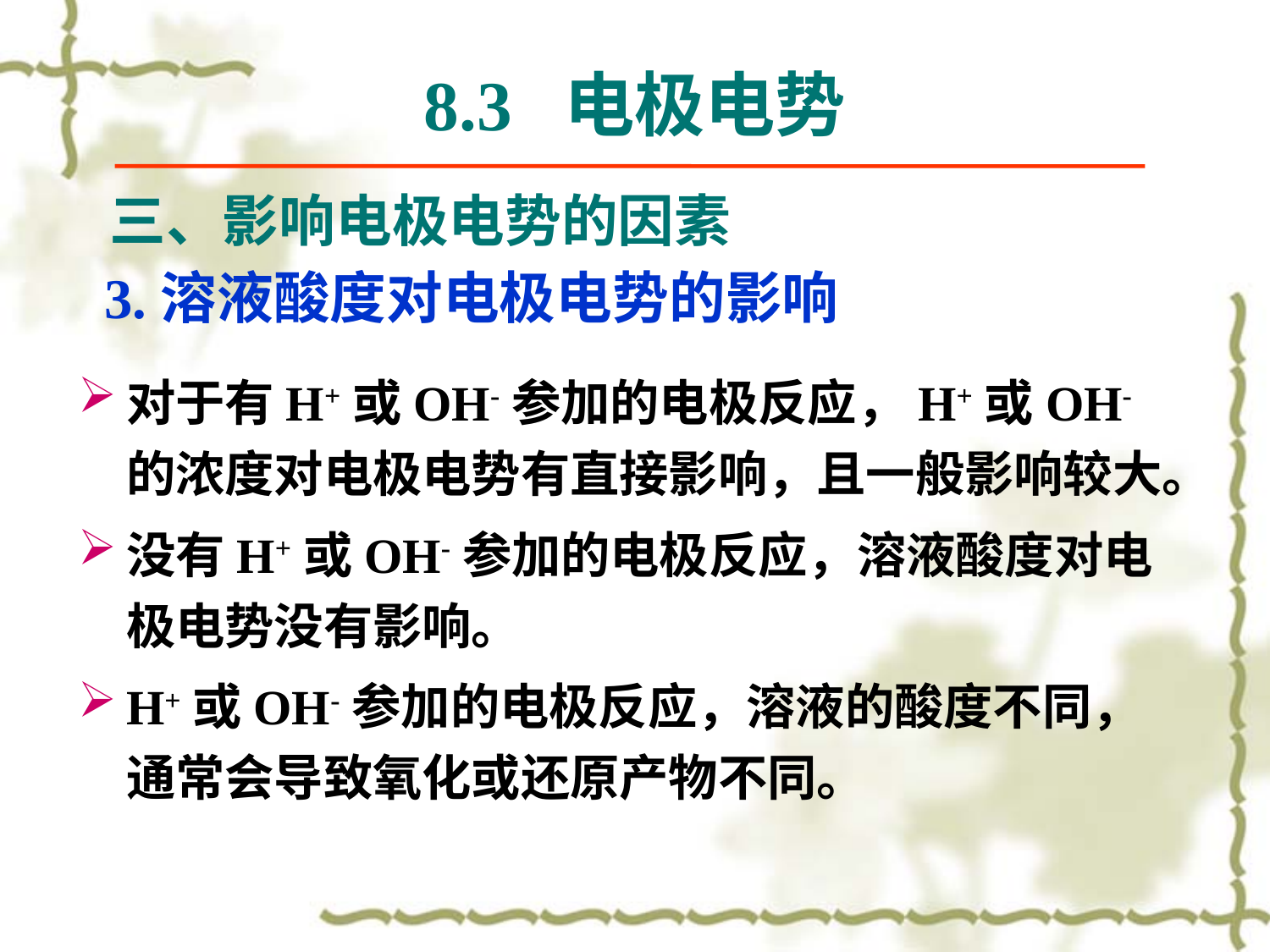

8.3  电极电势

三、影响电极电势的因素
# 3.溶液酸度对电极电势的影响
对于有H+或OH-参加的电极反应，H+或OH-的浓度对电极电势有直接影响，且一般影响较大。
没有H+或OH-参加的电极反应，溶液酸度对电极电势没有影响。
H+或OH-参加的电极反应，溶液的酸度不同，通常会导致氧化或还原产物不同。